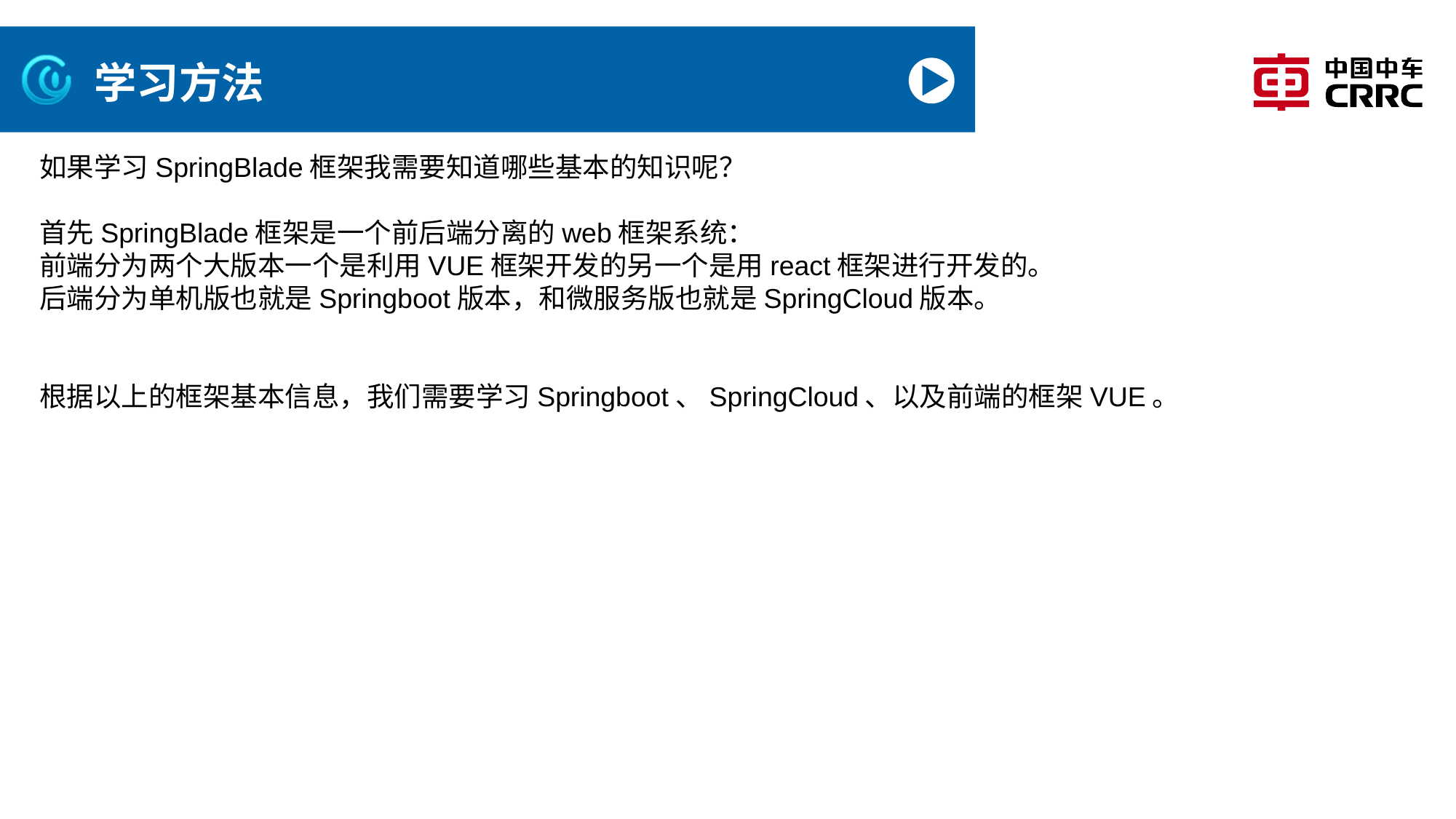

# 学习方法
如果学习SpringBlade框架我需要知道哪些基本的知识呢？

首先SpringBlade框架是一个前后端分离的web框架系统：
前端分为两个大版本一个是利用VUE框架开发的另一个是用react框架进行开发的。
后端分为单机版也就是Springboot版本，和微服务版也就是SpringCloud版本。

根据以上的框架基本信息，我们需要学习Springboot、SpringCloud、以及前端的框架VUE。

5